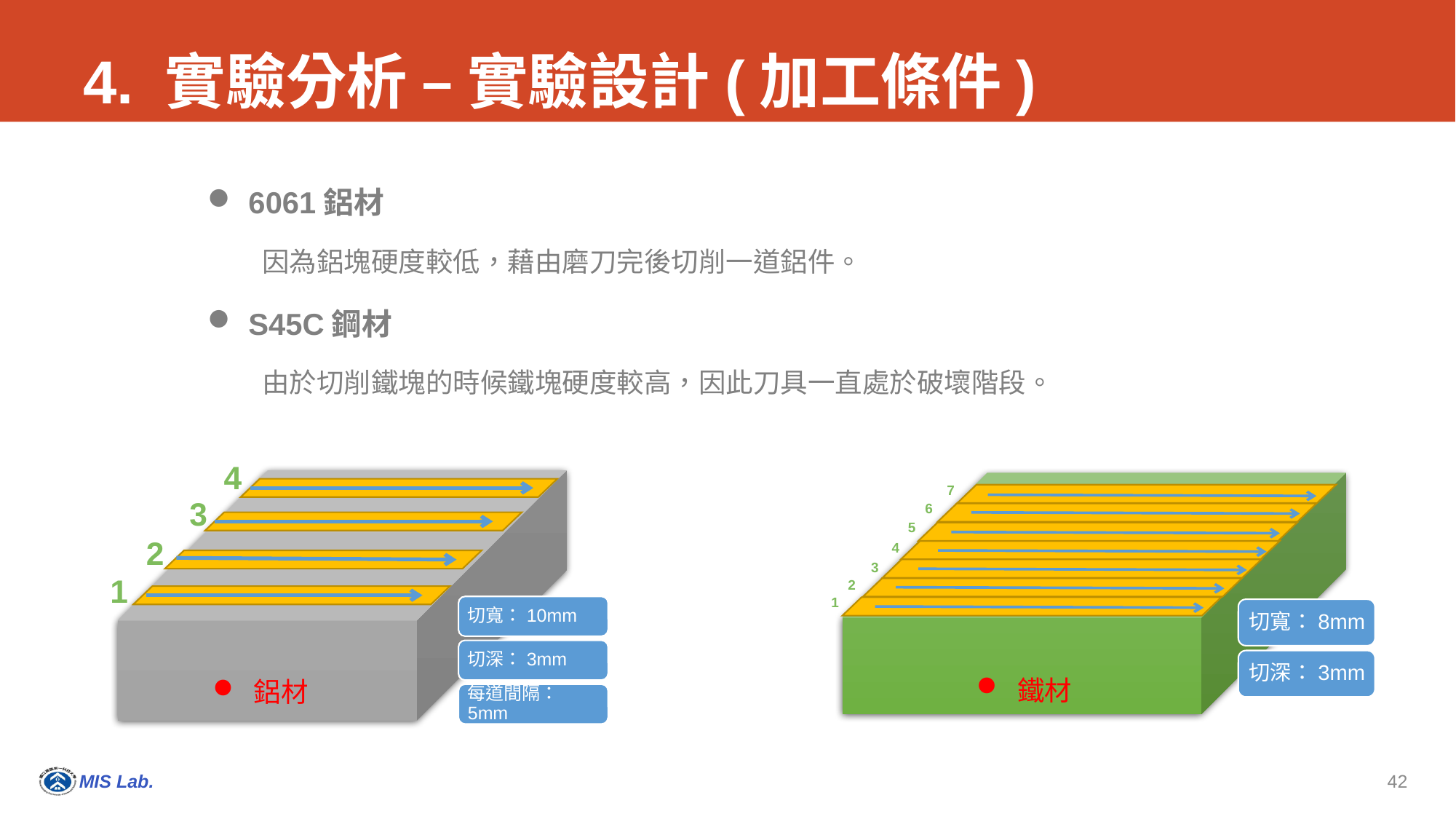

# 4. 實驗分析 – 實驗設計(加工條件)

6061鋁材
因為鋁塊硬度較低，藉由磨刀完後切削一道鋁件。
S45C鋼材
由於切削鐵塊的時候鐵塊硬度較高，因此刀具一直處於破壞階段。

4

7

3

6

5

2

4

3

1

2

切寬：8mm
切深：3mm
切寬：10mm
切深：3mm
每道間隔：5mm
1

鐵材
鋁材
42